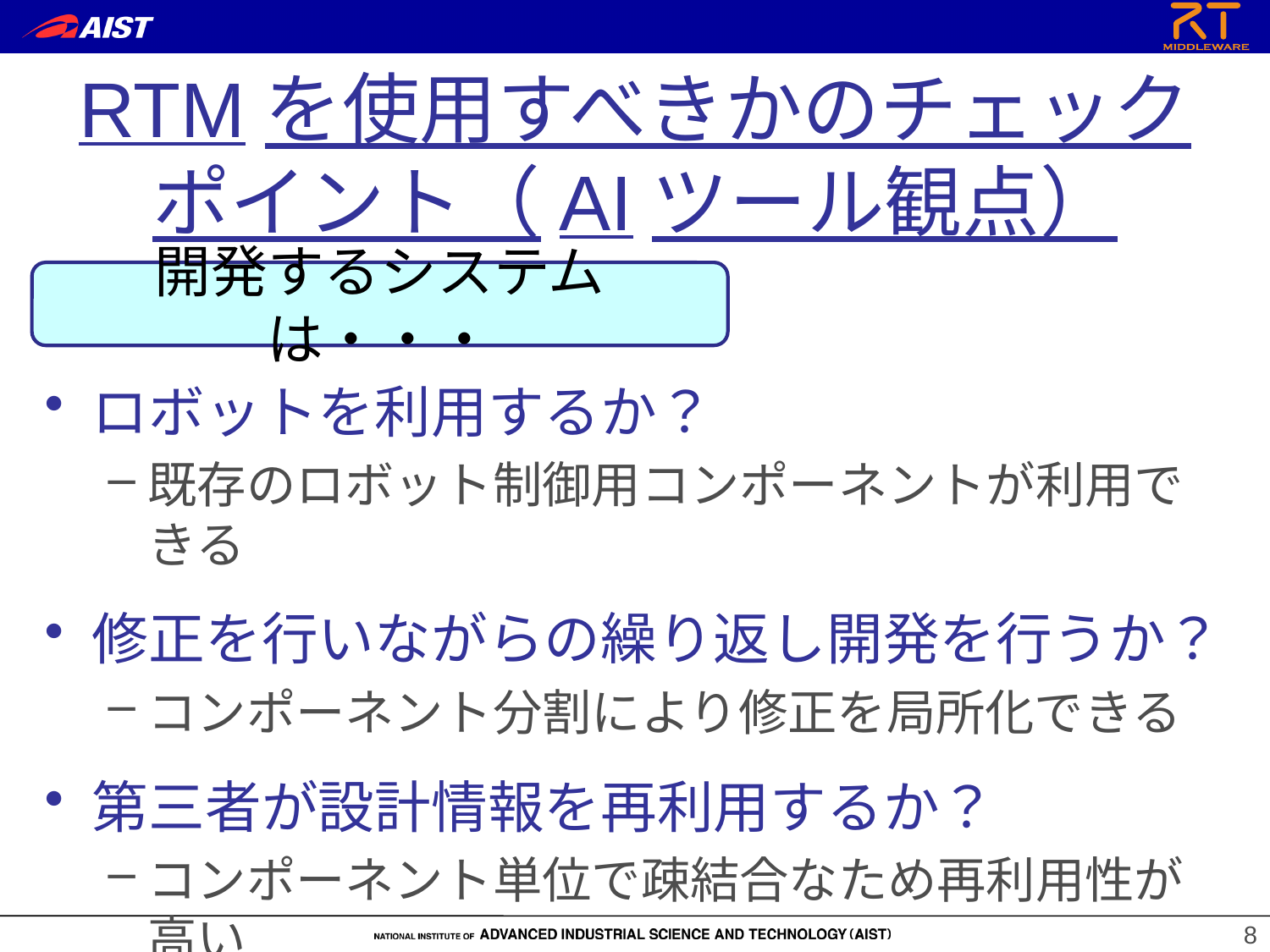

# RTMを使用すべきかのチェックポイント（AIツール観点）
開発するシステムは・・・

ロボットを利用するか？
既存のロボット制御用コンポーネントが利用できる

修正を行いながらの繰り返し開発を行うか？
コンポーネント分割により修正を局所化できる

第三者が設計情報を再利用するか？
コンポーネント単位で疎結合なため再利用性が高い
8